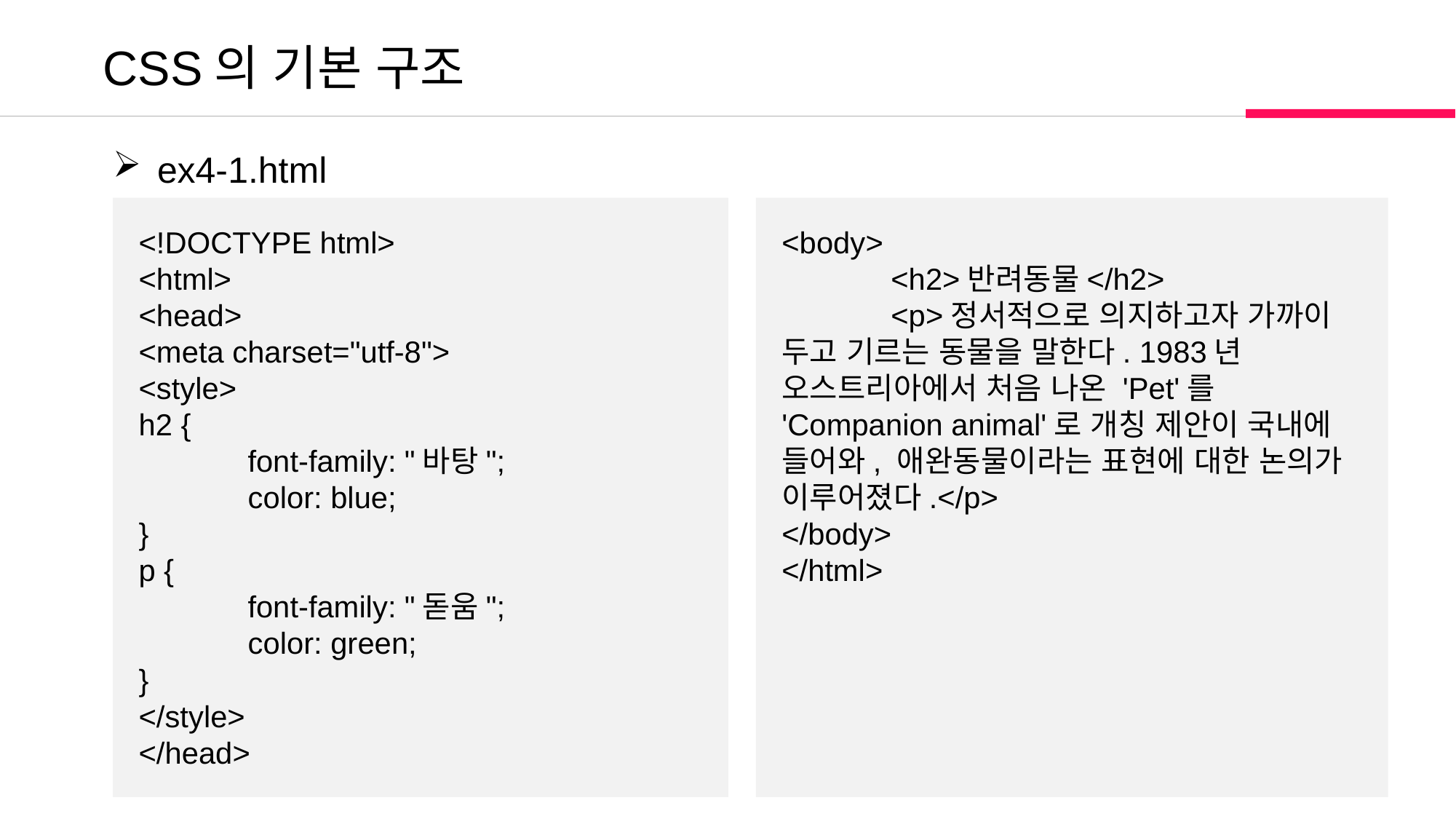

CSS의 기본 구조

 ex4-1.html
<!DOCTYPE html>
<html>
<head>
<meta charset="utf-8">
<style>
h2 {
	font-family: "바탕";
	color: blue;
}
p {
	font-family: "돋움";
	color: green;
}
</style>
</head>
<body>
	<h2>반려동물</h2>
	<p>정서적으로 의지하고자 가까이 두고 기르는 동물을 말한다. 1983년 오스트리아에서 처음 나온 'Pet'를 'Companion animal'로 개칭 제안이 국내에 들어와, 애완동물이라는 표현에 대한 논의가 이루어졌다.</p>
</body>
</html>